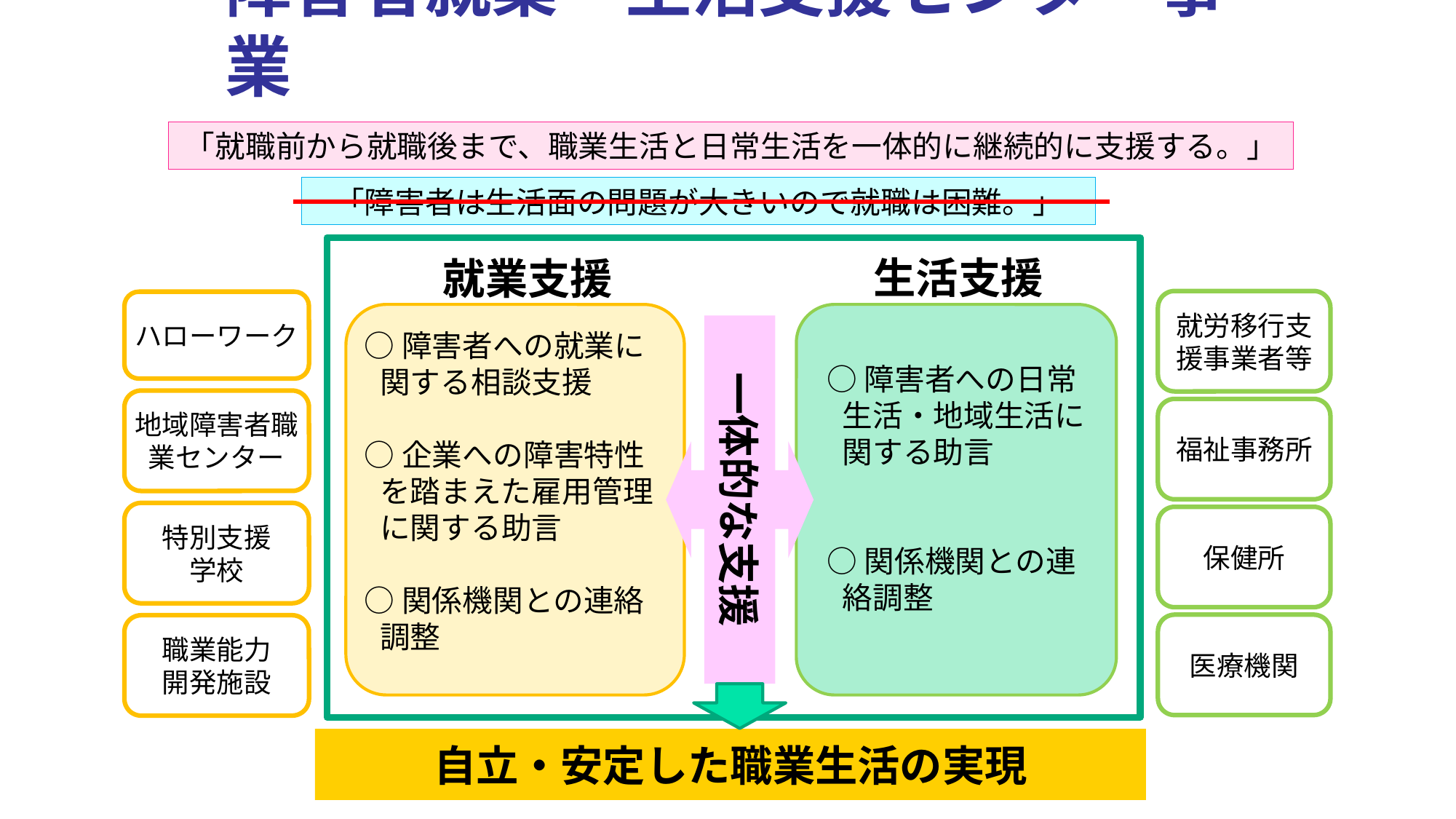

# 障害者就業・生活支援センター事業
「就職前から就職後まで、職業生活と日常生活を一体的に継続的に支援する。」
「障害者は生活面の問題が大きいので就職は困難。」

生活支援
就業支援
就労移行支援事業者等
ハローワーク

一体的な支援
○障害者への就業に関する相談支援

○企業への障害特性を踏まえた雇用管理に関する助言

○関係機関との連絡調整
○障害者への日常生活・地域生活に関する助言

○関係機関との連絡調整
地域障害者職業センター
福祉事務所
特別支援
学校
保健所
医療機関
職業能力
開発施設

自立・安定した職業生活の実現